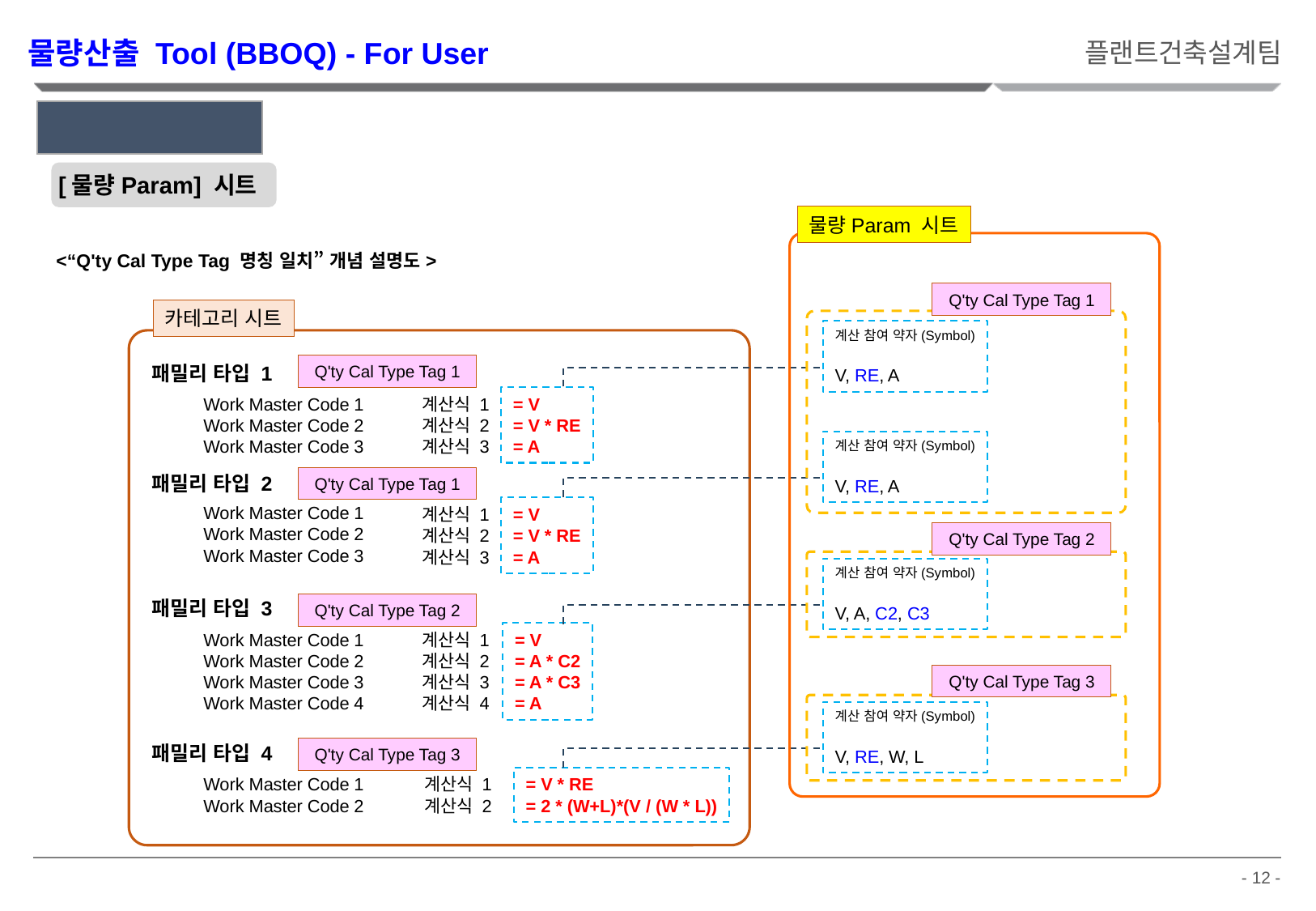

물량산출 Tool (BBOQ) - For User
플랜트건축설계팀
3. Family List
[물량Param] 시트
물량Param 시트
<“Q'ty Cal Type Tag 명칭 일치” 개념 설명도>

Q'ty Cal Type Tag 1
카테고리 시트

계산 참여 약자(Symbol)

V, RE, A

패밀리 타입 1
Q'ty Cal Type Tag 1
Work Master Code 1
Work Master Code 2
Work Master Code 3
계산식 1
계산식 2
계산식 3
= V
= V * RE
= A
계산 참여 약자(Symbol)

V, RE, A

패밀리 타입 2
Q'ty Cal Type Tag 1
Work Master Code 1
Work Master Code 2
Work Master Code 3
계산식 1
계산식 2
계산식 3
= V
= V * RE
= A
Q'ty Cal Type Tag 2

계산 참여 약자(Symbol)

V, A, C2, C3

패밀리 타입 3
Q'ty Cal Type Tag 2
Work Master Code 1
Work Master Code 2
Work Master Code 3
Work Master Code 4
계산식 1
계산식 2
계산식 3
계산식 4
= V
= A * C2
= A * C3
= A
Q'ty Cal Type Tag 3

계산 참여 약자(Symbol)

V, RE, W, L

패밀리 타입 4
Q'ty Cal Type Tag 3
Work Master Code 1
Work Master Code 2
계산식 1
계산식 2
= V * RE
= 2 * (W+L)*(V / (W * L))